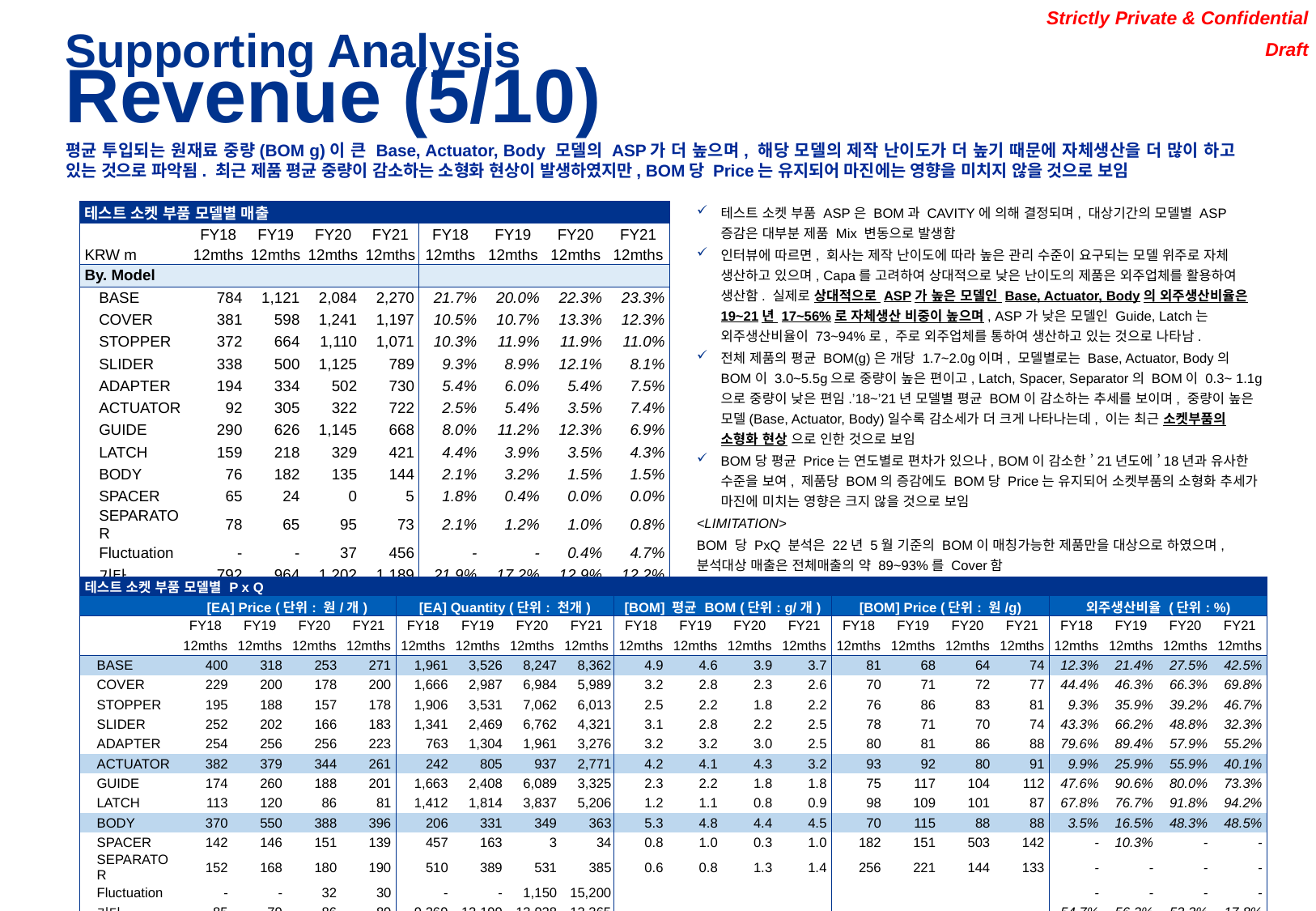

Supporting Analysis
Revenue (5/10)
평균 투입되는 원재료 중량(BOM g)이 큰 Base, Actuator, Body 모델의 ASP가 더 높으며, 해당 모델의 제작 난이도가 더 높기 때문에 자체생산을 더 많이 하고 있는 것으로 파악됨. 최근 제품 평균 중량이 감소하는 소형화 현상이 발생하였지만, BOM당 Price는 유지되어 마진에는 영향을 미치지 않을 것으로 보임
테스트 소켓 부품 ASP은 BOM과 CAVITY에 의해 결정되며, 대상기간의 모델별 ASP 증감은 대부분 제품 Mix 변동으로 발생함
인터뷰에 따르면, 회사는 제작 난이도에 따라 높은 관리 수준이 요구되는 모델 위주로 자체 생산하고 있으며, Capa를 고려하여 상대적으로 낮은 난이도의 제품은 외주업체를 활용하여 생산함. 실제로 상대적으로 ASP가 높은 모델인 Base, Actuator, Body의 외주생산비율은 19~21년 17~56%로 자체생산 비중이 높으며, ASP가 낮은 모델인 Guide, Latch는 외주생산비율이 73~94%로, 주로 외주업체를 통하여 생산하고 있는 것으로 나타남.
전체 제품의 평균 BOM(g)은 개당 1.7~2.0g이며, 모델별로는 Base, Actuator, Body의 BOM이 3.0~5.5g으로 중량이 높은 편이고, Latch, Spacer, Separator의 BOM이 0.3~ 1.1g으로 중량이 낮은 편임.’18~’21년 모델별 평균 BOM이 감소하는 추세를 보이며, 중량이 높은 모델(Base, Actuator, Body)일수록 감소세가 더 크게 나타나는데, 이는 최근 소켓부품의 소형화 현상 으로 인한 것으로 보임
BOM당 평균 Price는 연도별로 편차가 있으나, BOM이 감소한 ’21년도에 ’18년과 유사한 수준을 보여, 제품당 BOM의 증감에도 BOM당 Price는 유지되어 소켓부품의 소형화 추세가 마진에 미치는 영향은 크지 않을 것으로 보임
<LIMITATION>
BOM 당 PxQ 분석은 22년 5월 기준의 BOM이 매칭가능한 제품만을 대상으로 하였으며, 분석대상 매출은 전체매출의 약 89~93%를 Cover함
| 테스트 소켓 부품 모델별 매출 |  |  |  |  |  |  |  |  |  |
| --- | --- | --- | --- | --- | --- | --- | --- | --- | --- |
|  |  | FY18 | FY19 | FY20 | FY21 | FY18 | FY19 | FY20 | FY21 |
| KRW m |  | 12mths | 12mths | 12mths | 12mths | 12mths | 12mths | 12mths | 12mths |
| By. Model |  |  |  |  |  |  |  |  |  |
|  | BASE | 784 | 1,121 | 2,084 | 2,270 | 21.7% | 20.0% | 22.3% | 23.3% |
|  | COVER | 381 | 598 | 1,241 | 1,197 | 10.5% | 10.7% | 13.3% | 12.3% |
|  | STOPPER | 372 | 664 | 1,110 | 1,071 | 10.3% | 11.9% | 11.9% | 11.0% |
|  | SLIDER | 338 | 500 | 1,125 | 789 | 9.3% | 8.9% | 12.1% | 8.1% |
|  | ADAPTER | 194 | 334 | 502 | 730 | 5.4% | 6.0% | 5.4% | 7.5% |
|  | ACTUATOR | 92 | 305 | 322 | 722 | 2.5% | 5.4% | 3.5% | 7.4% |
|  | GUIDE | 290 | 626 | 1,145 | 668 | 8.0% | 11.2% | 12.3% | 6.9% |
|  | LATCH | 159 | 218 | 329 | 421 | 4.4% | 3.9% | 3.5% | 4.3% |
|  | BODY | 76 | 182 | 135 | 144 | 2.1% | 3.2% | 1.5% | 1.5% |
|  | SPACER | 65 | 24 | 0 | 5 | 1.8% | 0.4% | 0.0% | 0.0% |
|  | SEPARATOR | 78 | 65 | 95 | 73 | 2.1% | 1.2% | 1.0% | 0.8% |
|  | Fluctuation | - | - | 37 | 456 | - | - | 0.4% | 4.7% |
|  | 기타 | 792 | 964 | 1,202 | 1,189 | 21.9% | 17.2% | 12.9% | 12.2% |
| 매출액 |  | 3,622 | 5,600 | 9,327 | 9,734 | 100.0% | 100.0% | 100.0% | 100.0% |
| 테스트 소켓 부품 모델별 P x Q |  |  |  |  |  |  |  |  |  |  |  |  |  |  |  |  |  |  |  |  |  |
| --- | --- | --- | --- | --- | --- | --- | --- | --- | --- | --- | --- | --- | --- | --- | --- | --- | --- | --- | --- | --- | --- |
|  |  | [EA] Price (단위: 원/개) |  |  |  | [EA] Quantity (단위: 천개) |  |  |  | [BOM] 평균 BOM (단위: g/개) |  |  |  | [BOM] Price (단위: 원/g) |  |  |  | 외주생산비율 (단위: %) |  |  |  |
|  |  | FY18 | FY19 | FY20 | FY21 | FY18 | FY19 | FY20 | FY21 | FY18 | FY19 | FY20 | FY21 | FY18 | FY19 | FY20 | FY21 | FY18 | FY19 | FY20 | FY21 |
|  |  | 12mths | 12mths | 12mths | 12mths | 12mths | 12mths | 12mths | 12mths | 12mths | 12mths | 12mths | 12mths | 12mths | 12mths | 12mths | 12mths | 12mths | 12mths | 12mths | 12mths |
|  | BASE | 400 | 318 | 253 | 271 | 1,961 | 3,526 | 8,247 | 8,362 | 4.9 | 4.6 | 3.9 | 3.7 | 81 | 68 | 64 | 74 | 12.3% | 21.4% | 27.5% | 42.5% |
|  | COVER | 229 | 200 | 178 | 200 | 1,666 | 2,987 | 6,984 | 5,989 | 3.2 | 2.8 | 2.3 | 2.6 | 70 | 71 | 72 | 77 | 44.4% | 46.3% | 66.3% | 69.8% |
|  | STOPPER | 195 | 188 | 157 | 178 | 1,906 | 3,531 | 7,062 | 6,013 | 2.5 | 2.2 | 1.8 | 2.2 | 76 | 86 | 83 | 81 | 9.3% | 35.9% | 39.2% | 46.7% |
|  | SLIDER | 252 | 202 | 166 | 183 | 1,341 | 2,469 | 6,762 | 4,321 | 3.1 | 2.8 | 2.2 | 2.5 | 78 | 71 | 70 | 74 | 43.3% | 66.2% | 48.8% | 32.3% |
|  | ADAPTER | 254 | 256 | 256 | 223 | 763 | 1,304 | 1,961 | 3,276 | 3.2 | 3.2 | 3.0 | 2.5 | 80 | 81 | 86 | 88 | 79.6% | 89.4% | 57.9% | 55.2% |
|  | ACTUATOR | 382 | 379 | 344 | 261 | 242 | 805 | 937 | 2,771 | 4.2 | 4.1 | 4.3 | 3.2 | 93 | 92 | 80 | 91 | 9.9% | 25.9% | 55.9% | 40.1% |
|  | GUIDE | 174 | 260 | 188 | 201 | 1,663 | 2,408 | 6,089 | 3,325 | 2.3 | 2.2 | 1.8 | 1.8 | 75 | 117 | 104 | 112 | 47.6% | 90.6% | 80.0% | 73.3% |
|  | LATCH | 113 | 120 | 86 | 81 | 1,412 | 1,814 | 3,837 | 5,206 | 1.2 | 1.1 | 0.8 | 0.9 | 98 | 109 | 101 | 87 | 67.8% | 76.7% | 91.8% | 94.2% |
|  | BODY | 370 | 550 | 388 | 396 | 206 | 331 | 349 | 363 | 5.3 | 4.8 | 4.4 | 4.5 | 70 | 115 | 88 | 88 | 3.5% | 16.5% | 48.3% | 48.5% |
|  | SPACER | 142 | 146 | 151 | 139 | 457 | 163 | 3 | 34 | 0.8 | 1.0 | 0.3 | 1.0 | 182 | 151 | 503 | 142 | - | 10.3% | - | - |
|  | SEPARATOR | 152 | 168 | 180 | 190 | 510 | 389 | 531 | 385 | 0.6 | 0.8 | 1.3 | 1.4 | 256 | 221 | 144 | 133 | - | - | - | - |
|  | Fluctuation | - | - | 32 | 30 | - | - | 1,150 | 15,200 |  |  |  |  |  |  |  |  | - | - | - | - |
|  | 기타 | 85 | 79 | 86 | 89 | 9,269 | 12,199 | 13,928 | 13,365 |  |  |  |  |  |  |  |  | 54.7% | 56.2% | 53.3% | 17.8% |
| 합계 |  | 169 | 175 | 161 | 142 | 21,396 | 31,927 | 57,841 | 68,610 | 2.0 | 2.0 | 2.0 | 1.7 | 85 | 87 | 79 | 85 | 43.4% | 53.3% | 54.4% | 40.1% |